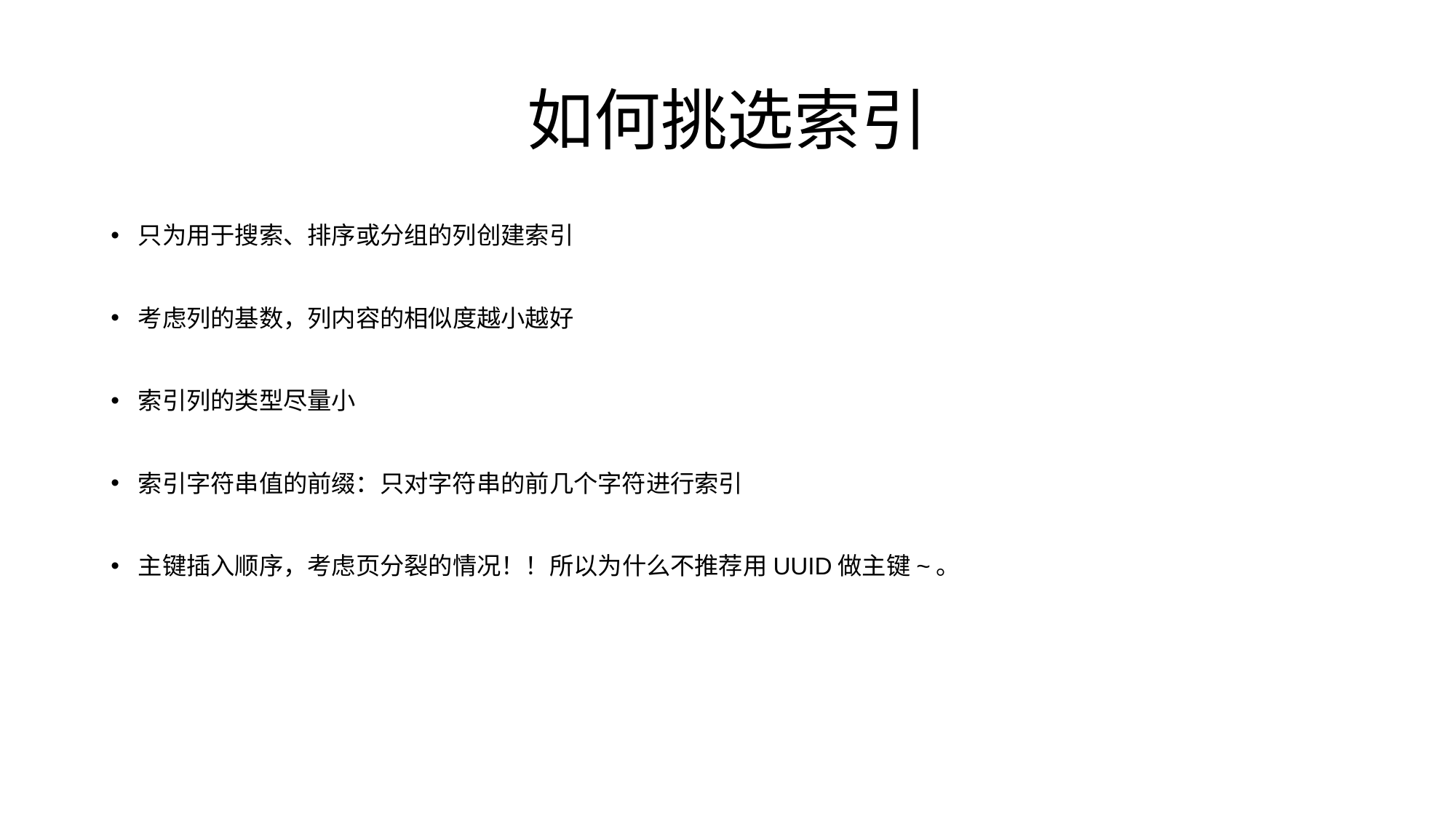

# 如何挑选索引
只为用于搜索、排序或分组的列创建索引

考虑列的基数，列内容的相似度越小越好

索引列的类型尽量小

索引字符串值的前缀：只对字符串的前几个字符进行索引

主键插入顺序，考虑页分裂的情况！！所以为什么不推荐用UUID做主键~。